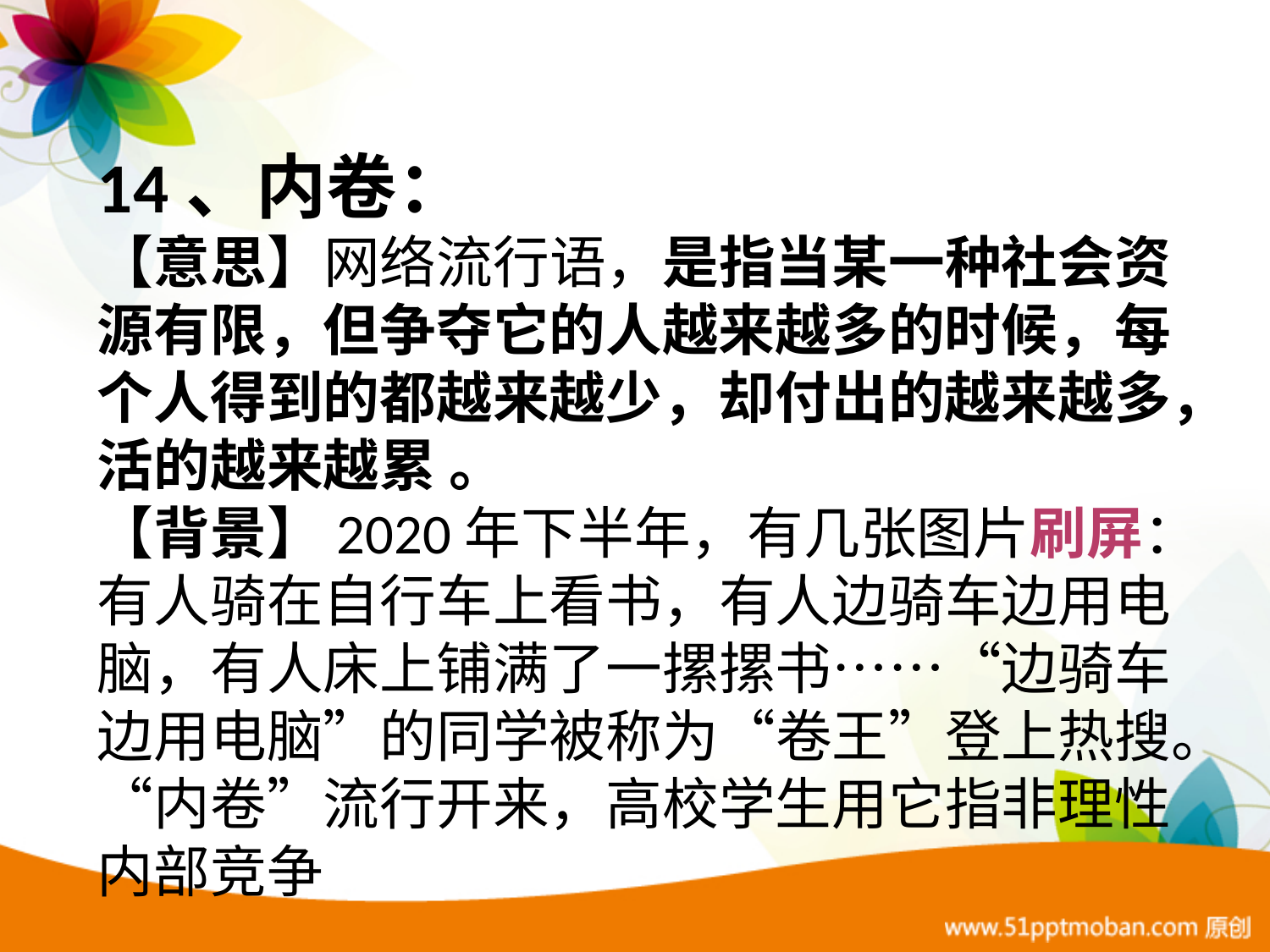

14、内卷：
【意思】网络流行语，是指当‌‌‌‌‌‌‌‌某一种社会资源有限，但争夺它的人越来越多的时候，每个人得到的都越来越少，却付出的越来越多，活的越来越累 。
【背景】2020年下半年，有几张图片刷屏：有人骑在自行车上看书，有人边骑车边用电脑，有人床上铺满了一摞摞书……“边骑车边用电脑”的同学被称为“卷王”登上热搜。“内卷”流行开来，高校学生用它指非理性内部竞争